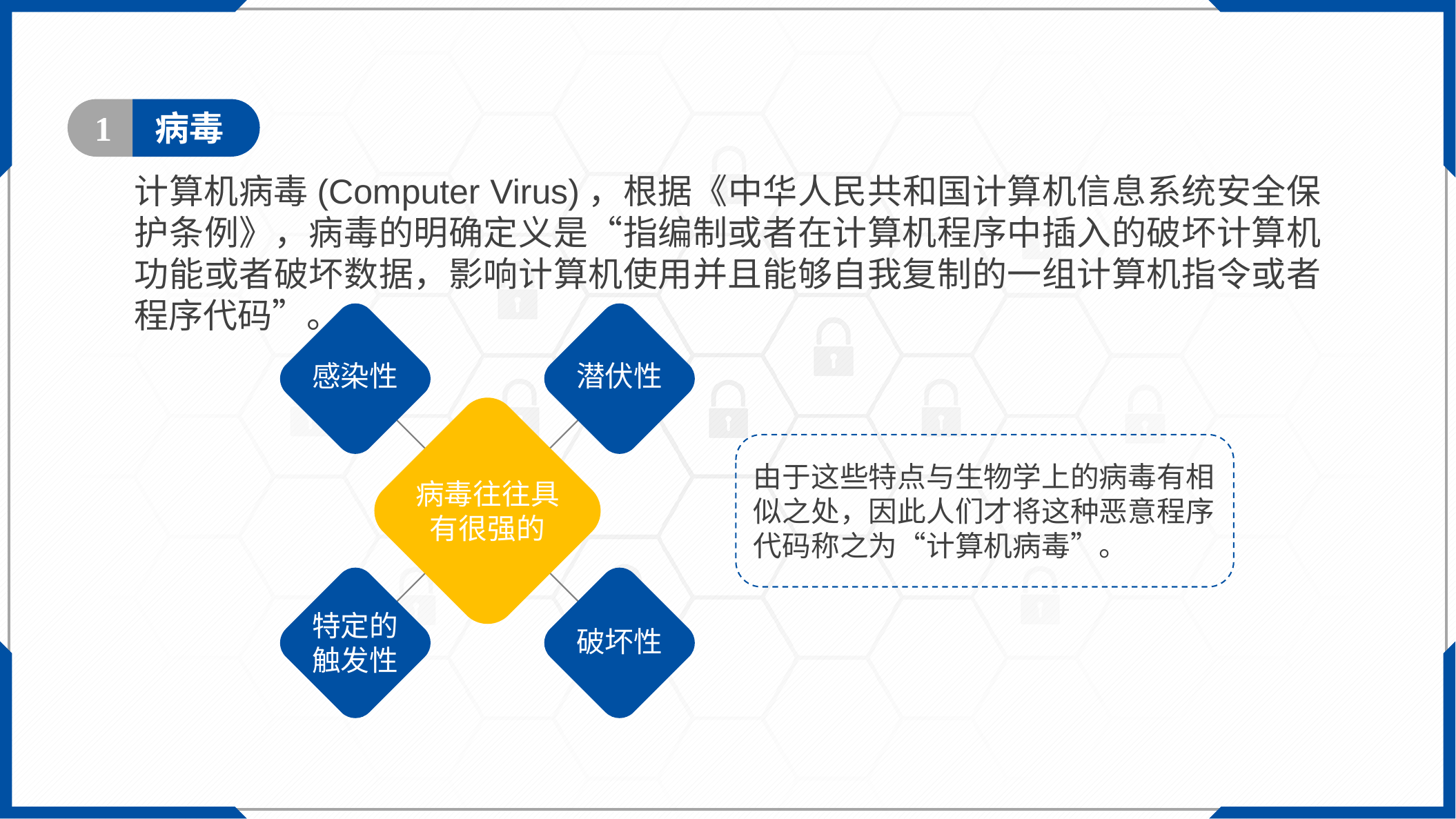

1
病毒
计算机病毒(Computer Virus)，根据《中华人民共和国计算机信息系统安全保护条例》，病毒的明确定义是“指编制或者在计算机程序中插入的破坏计算机功能或者破坏数据，影响计算机使用并且能够自我复制的一组计算机指令或者程序代码”。

感染性
潜伏性

病毒往往具有很强的

特定的触发性
破坏性
由于这些特点与生物学上的病毒有相似之处，因此人们才将这种恶意程序代码称之为“计算机病毒”。